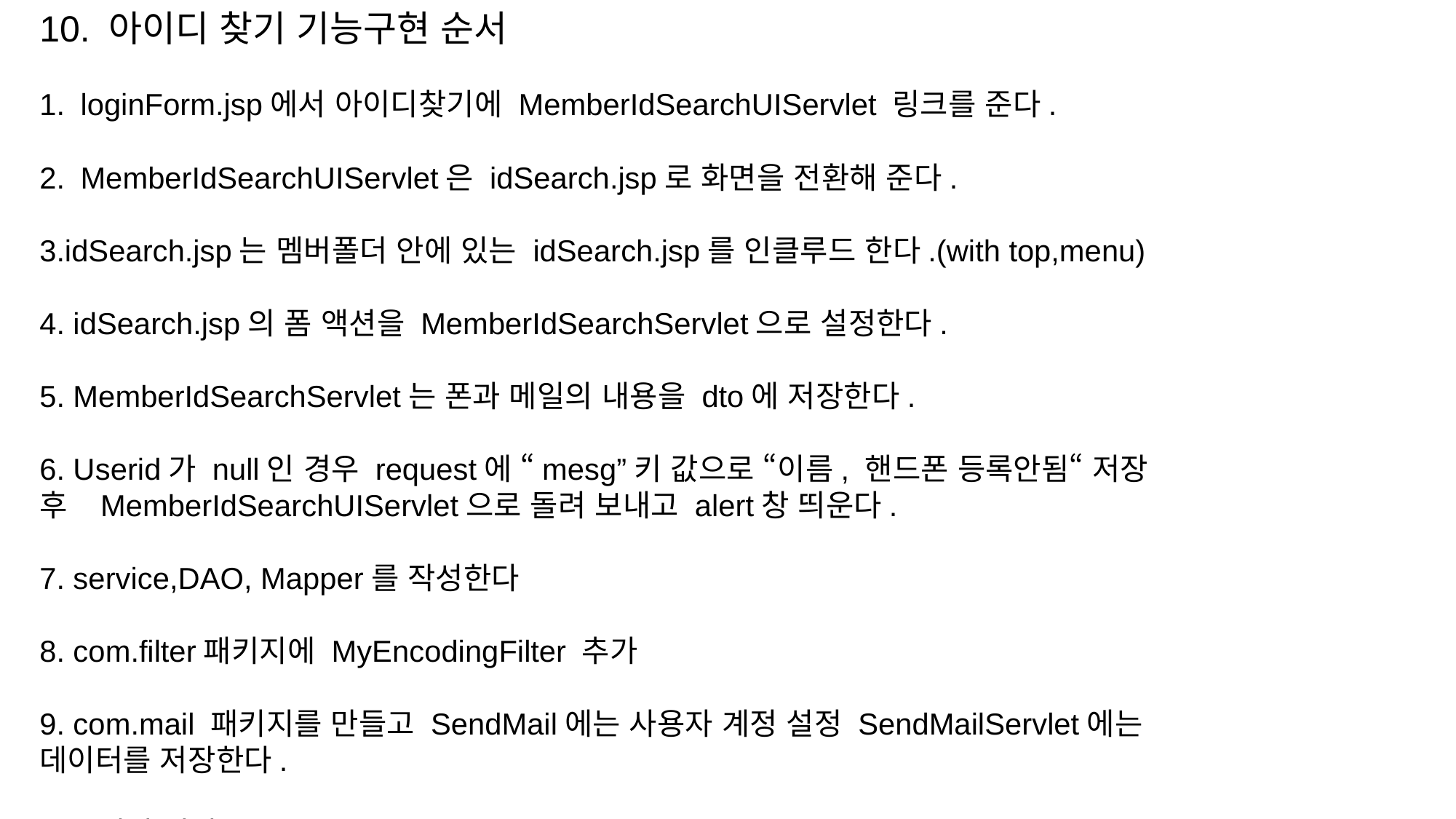

10. 아이디 찾기 기능구현 순서

loginForm.jsp에서 아이디찾기에 MemberIdSearchUIServlet 링크를 준다.

MemberIdSearchUIServlet은 idSearch.jsp로 화면을 전환해 준다.

3.idSearch.jsp는 멤버폴더 안에 있는 idSearch.jsp를 인클루드 한다.(with top,menu)

4. idSearch.jsp의 폼 액션을 MemberIdSearchServlet으로 설정한다.

5. MemberIdSearchServlet는 폰과 메일의 내용을 dto에 저장한다.

6. Userid가 null인 경우 request에 “mesg”키 값으로 “이름, 핸드폰 등록안됨“ 저장 후   MemberIdSearchUIServlet으로 돌려 보내고 alert창 띄운다.

7. service,DAO, Mapper를 작성한다

8. com.filter패키지에 MyEncodingFilter 추가

9. com.mail 패키지를 만들고 SendMail에는 사용자 계정 설정 SendMailServlet에는 데이터를 저장한다.

10. 메일 설정